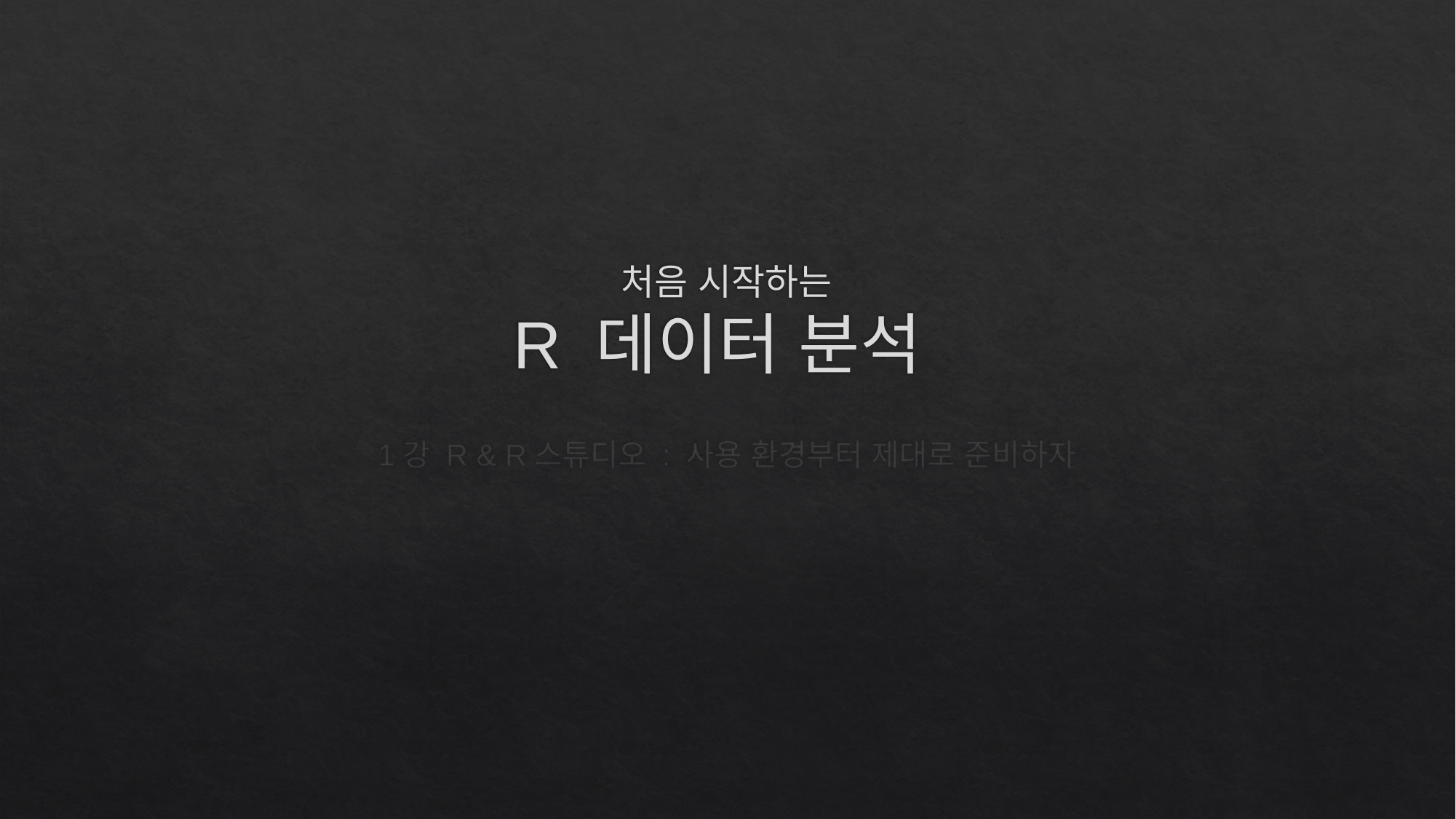

# 처음 시작하는 R 데이터 분석
1강 R & R스튜디오 : 사용 환경부터 제대로 준비하자